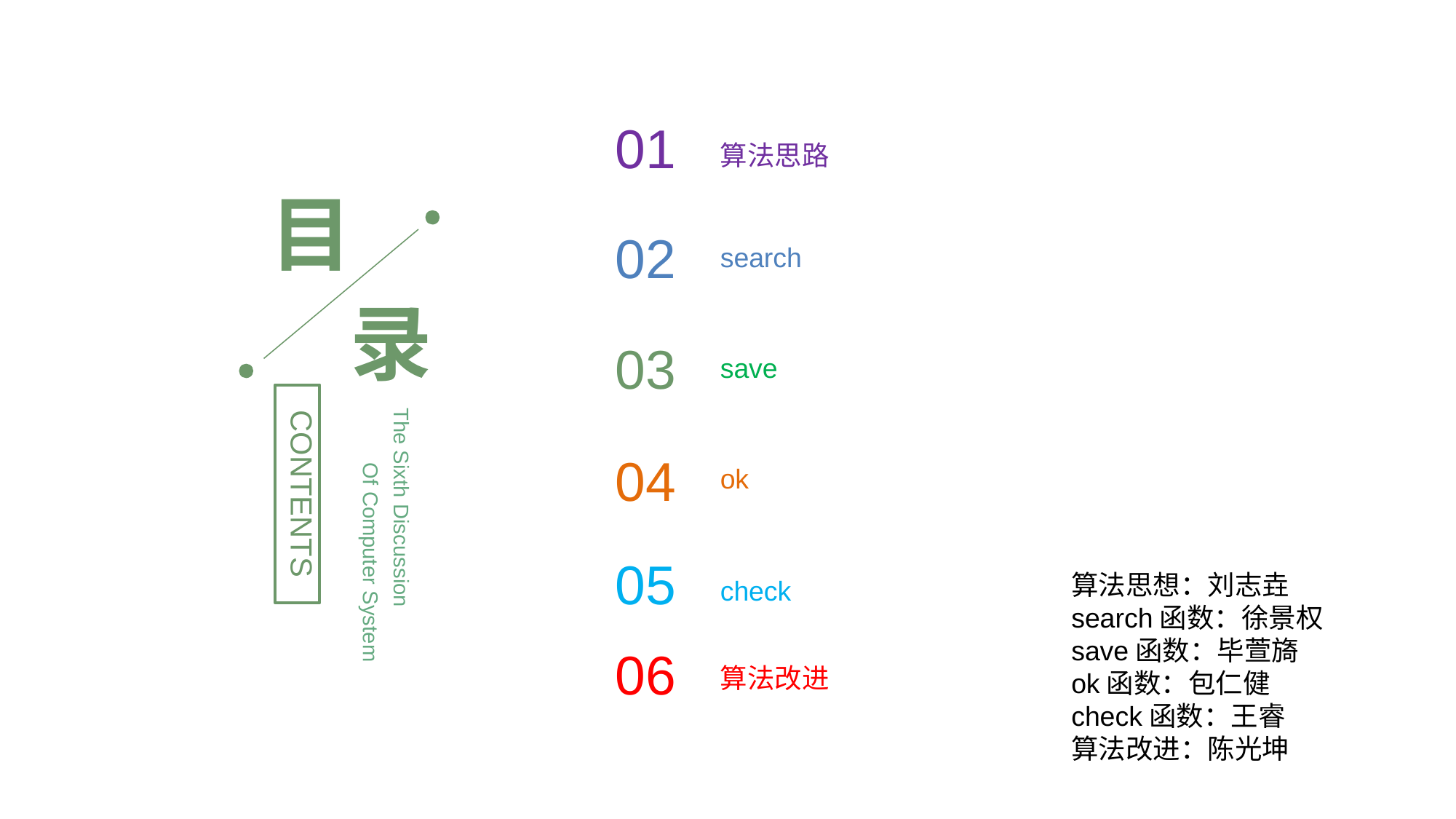

01
算法思路

目

02
search
录
03
save

CONTENTS
The Sixth Discussion
Of Computer System
ok
04
05
check
算法思想：刘志垚
search函数：徐景权
save函数：毕萱旖
ok函数：包仁健
check函数：王睿
算法改进：陈光坤

06
算法改进